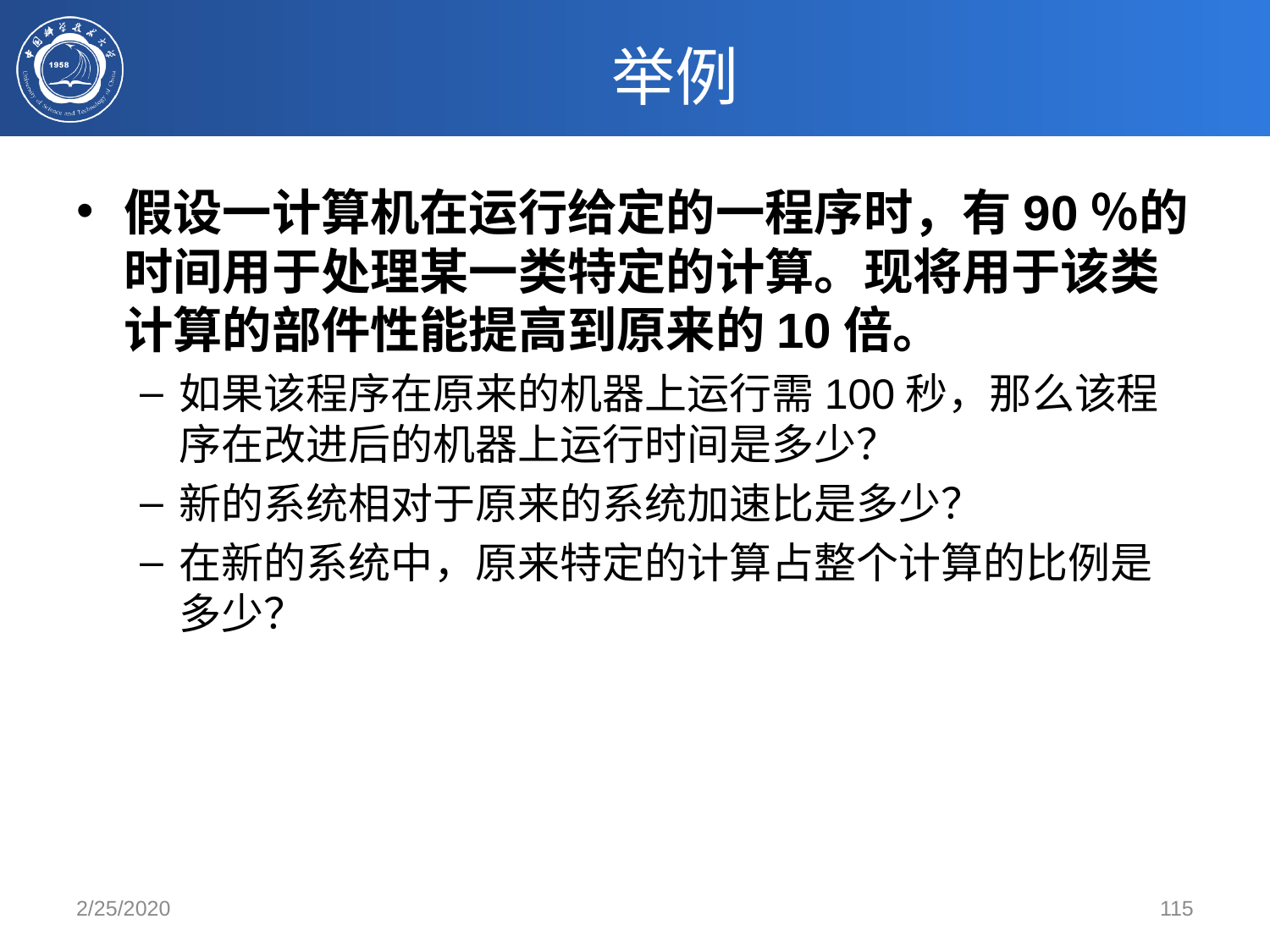

# 举例
假设一计算机在运行给定的一程序时，有90％的时间用于处理某一类特定的计算。现将用于该类计算的部件性能提高到原来的10倍。
如果该程序在原来的机器上运行需100秒，那么该程序在改进后的机器上运行时间是多少？
新的系统相对于原来的系统加速比是多少？
在新的系统中，原来特定的计算占整个计算的比例是多少？
2/25/2020
115